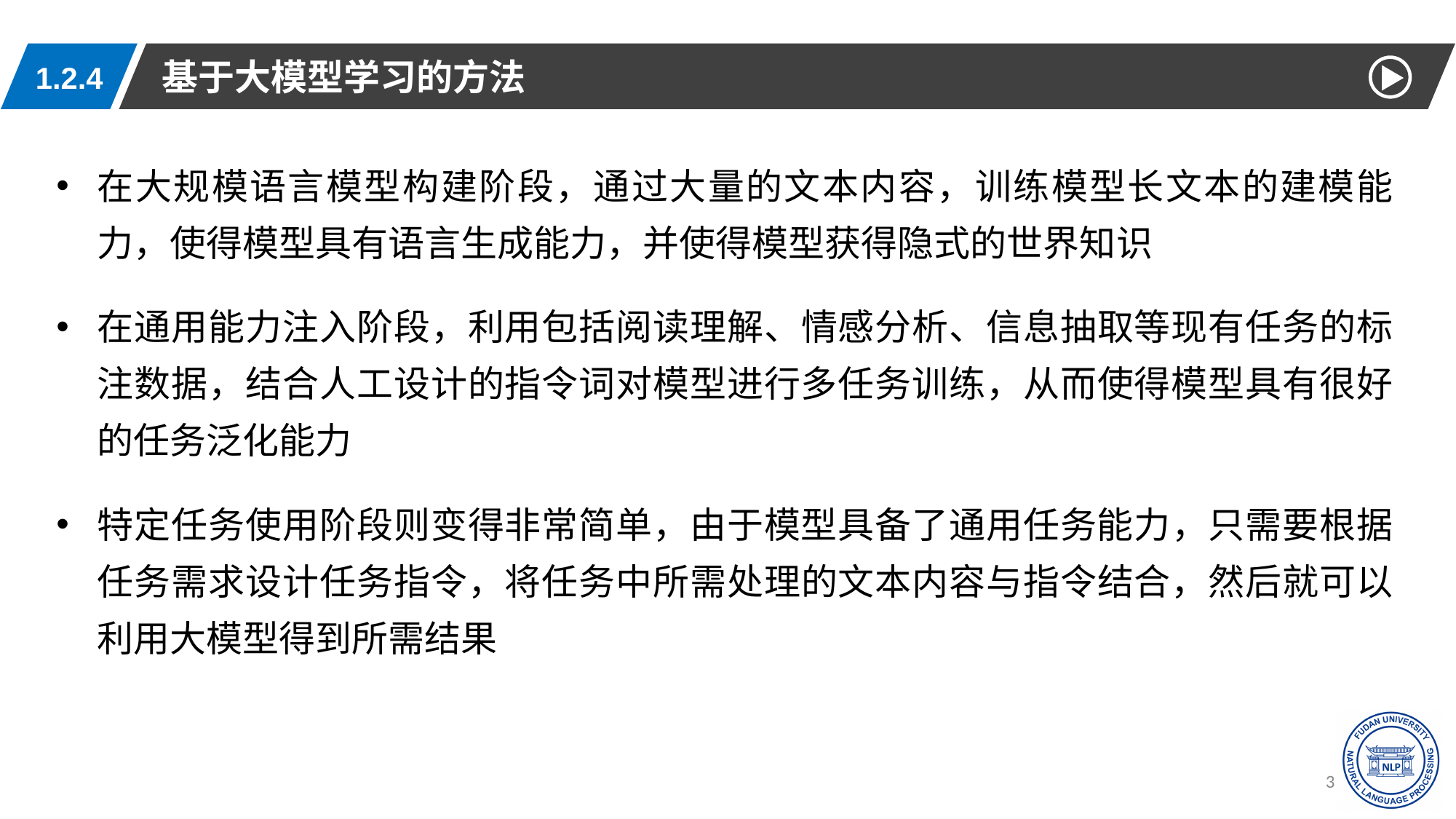

基于大模型学习的方法
1.2.4

在大规模语言模型构建阶段，通过大量的文本内容，训练模型长文本的建模能力，使得模型具有语言生成能力，并使得模型获得隐式的世界知识
在通用能力注入阶段，利用包括阅读理解、情感分析、信息抽取等现有任务的标注数据，结合人工设计的指令词对模型进行多任务训练，从而使得模型具有很好的任务泛化能力
特定任务使用阶段则变得非常简单，由于模型具备了通用任务能力，只需要根据任务需求设计任务指令，将任务中所需处理的文本内容与指令结合，然后就可以利用大模型得到所需结果
38